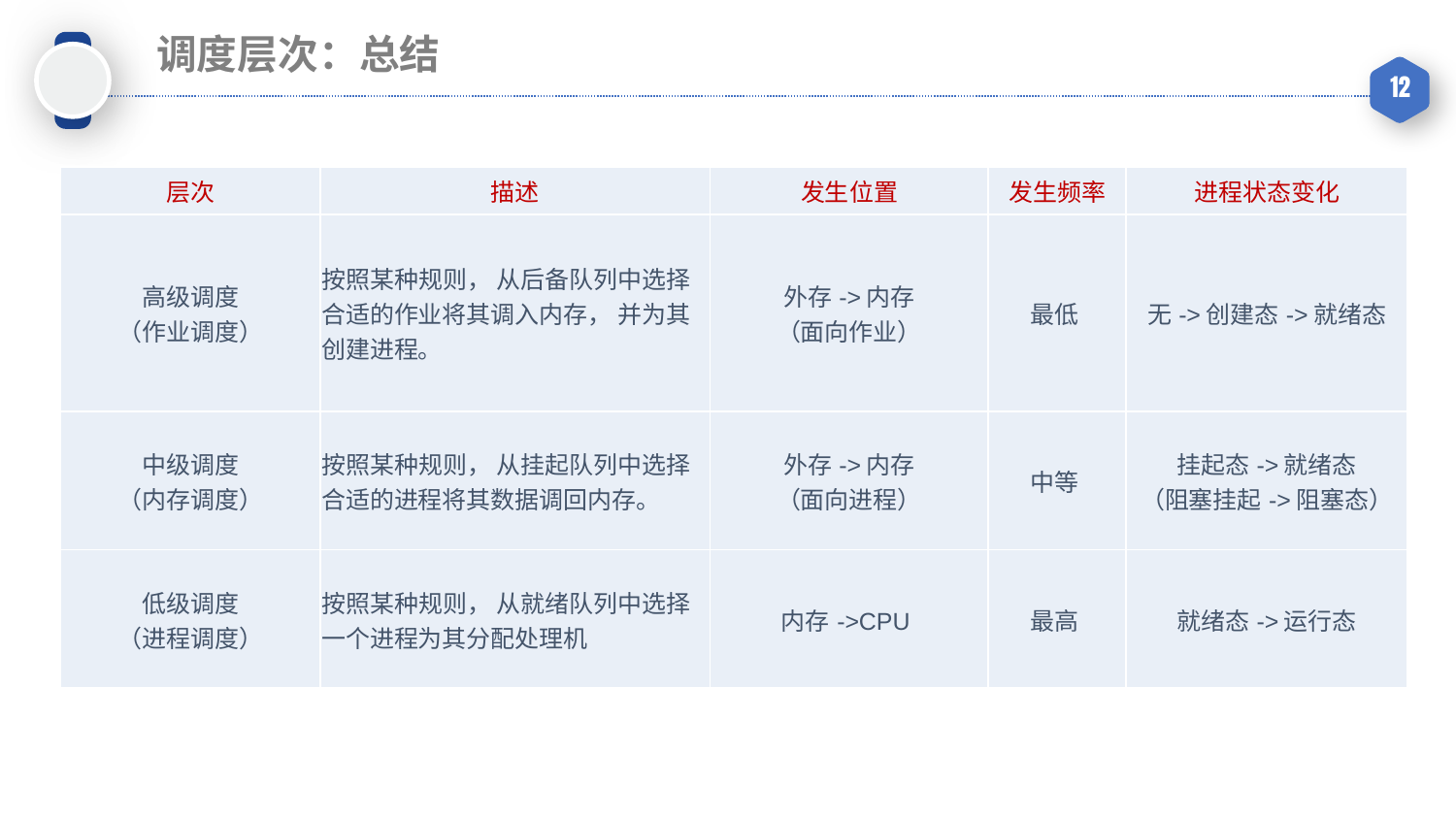

调度层次：总结
| 层次 | 描述 | 发生位置 | 发生频率 | 进程状态变化 |
| --- | --- | --- | --- | --- |
| 高级调度 （作业调度） | 按照某种规则， 从后备队列中选择合适的作业将其调入内存， 并为其创建进程。 | 外存->内存 （面向作业） | 最低 | 无->创建态->就绪态 |
| 中级调度 （内存调度） | 按照某种规则， 从挂起队列中选择合适的进程将其数据调回内存。 | 外存->内存 （面向进程） | 中等 | 挂起态->就绪态 （阻塞挂起->阻塞态） |
| 低级调度 （进程调度） | 按照某种规则， 从就绪队列中选择一个进程为其分配处理机 | 内存->CPU | 最高 | 就绪态->运行态 |